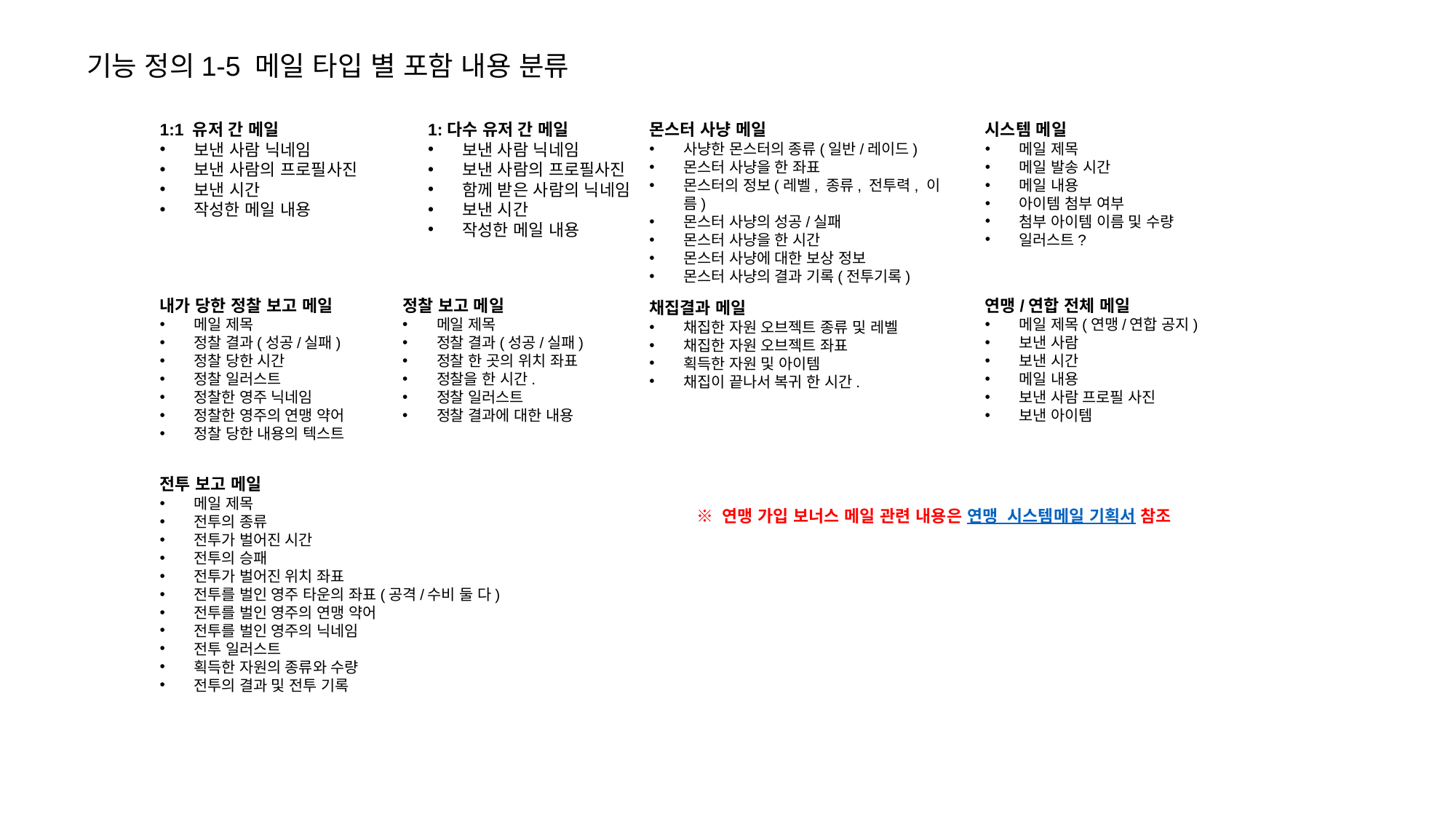

기능 정의1-5 메일 타입 별 포함 내용 분류
1:다수 유저 간 메일
보낸 사람 닉네임
보낸 사람의 프로필사진
함께 받은 사람의 닉네임
보낸 시간
작성한 메일 내용
시스템 메일
메일 제목
메일 발송 시간
메일 내용
아이템 첨부 여부
첨부 아이템 이름 및 수량
일러스트?
1:1 유저 간 메일
보낸 사람 닉네임
보낸 사람의 프로필사진
보낸 시간
작성한 메일 내용
몬스터 사냥 메일
사냥한 몬스터의 종류(일반/레이드)
몬스터 사냥을 한 좌표
몬스터의 정보(레벨, 종류, 전투력, 이름)
몬스터 사냥의 성공/실패
몬스터 사냥을 한 시간
몬스터 사냥에 대한 보상 정보
몬스터 사냥의 결과 기록(전투기록)
내가 당한 정찰 보고 메일
메일 제목
정찰 결과(성공/실패)
정찰 당한 시간
정찰 일러스트
정찰한 영주 닉네임
정찰한 영주의 연맹 약어
정찰 당한 내용의 텍스트
정찰 보고 메일
메일 제목
정찰 결과(성공/실패)
정찰 한 곳의 위치 좌표
정찰을 한 시간.
정찰 일러스트
정찰 결과에 대한 내용

연맹/연합 전체 메일
메일 제목(연맹/연합 공지)
보낸 사람
보낸 시간
메일 내용
보낸 사람 프로필 사진
보낸 아이템
채집결과 메일
채집한 자원 오브젝트 종류 및 레벨
채집한 자원 오브젝트 좌표
획득한 자원 및 아이템
채집이 끝나서 복귀 한 시간.
전투 보고 메일
메일 제목
전투의 종류
전투가 벌어진 시간
전투의 승패
전투가 벌어진 위치 좌표
전투를 벌인 영주 타운의 좌표(공격/수비 둘 다)
전투를 벌인 영주의 연맹 약어
전투를 벌인 영주의 닉네임
전투 일러스트
획득한 자원의 종류와 수량
전투의 결과 및 전투 기록
※ 연맹 가입 보너스 메일 관련 내용은 연맹_시스템메일 기획서 참조